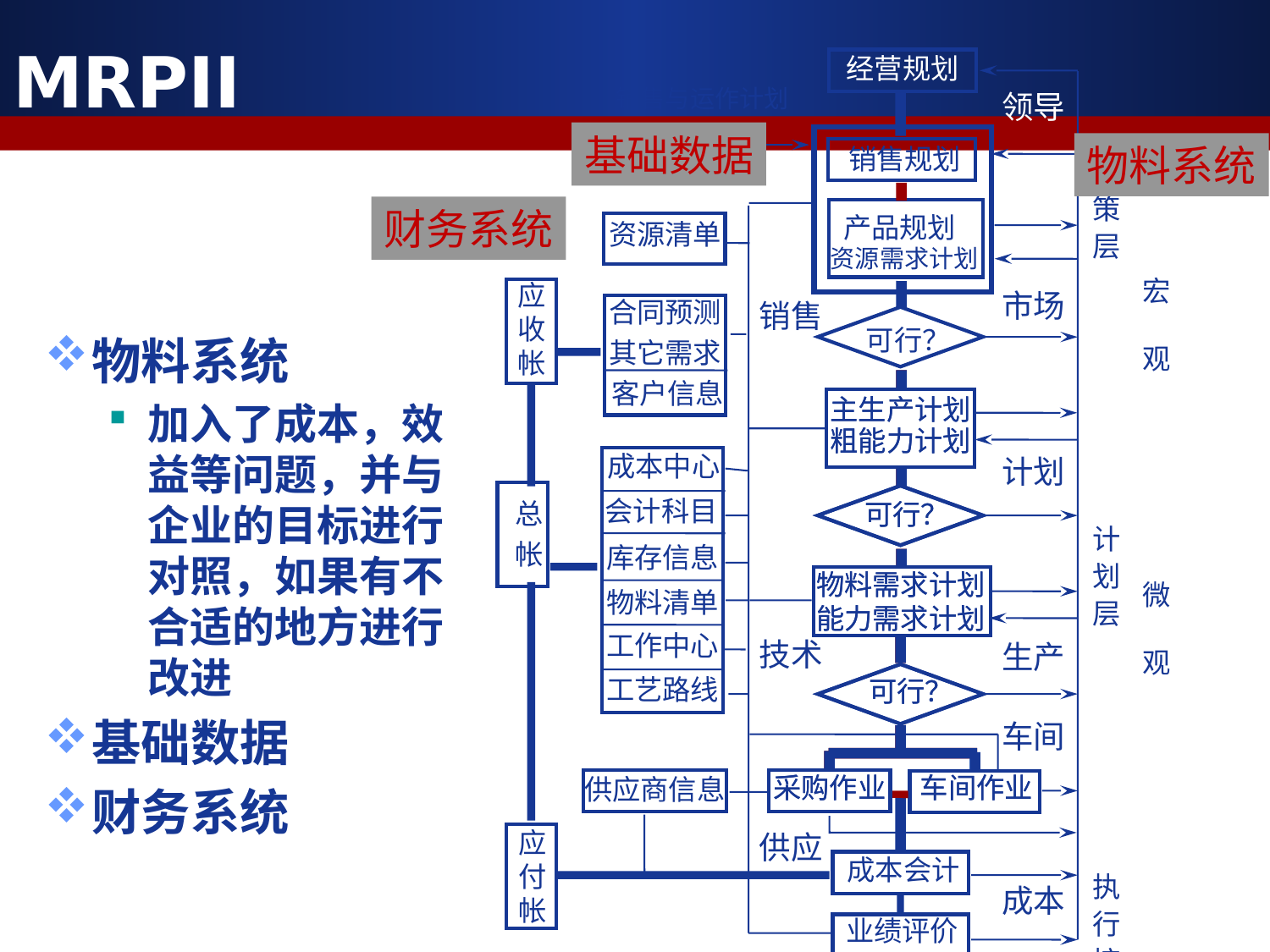

MRPII
经营规划

销售与运作计划
领导
市场
计划
生产
车间
成本

基础数据

物料系统

销售规划

决
策
层

计
划
层

执
行
控
制
层

财务系统

 产品规划
资源需求计划

资源清单

宏

观

微

观
应
收
帐

合同预测
其它需求
销售
技术
供应

可行？
物料系统
加入了成本，效益等问题，并与企业的目标进行对照，如果有不合适的地方进行改进
基础数据
财务系统

客户信息

主生产计划
粗能力计划
主生产计划
粗能力计划

成本中心

总
帐

会计科目

可行？
可行？

库存信息

物料需求计划
能力需求计划
物料需求计划
能力需求计划

物料清单

工作中心

工艺路线

可行？
可行？

采购作业
采购作业
车间作业
车间作业
供应商信息

应
付
帐

成本会计

业绩评价